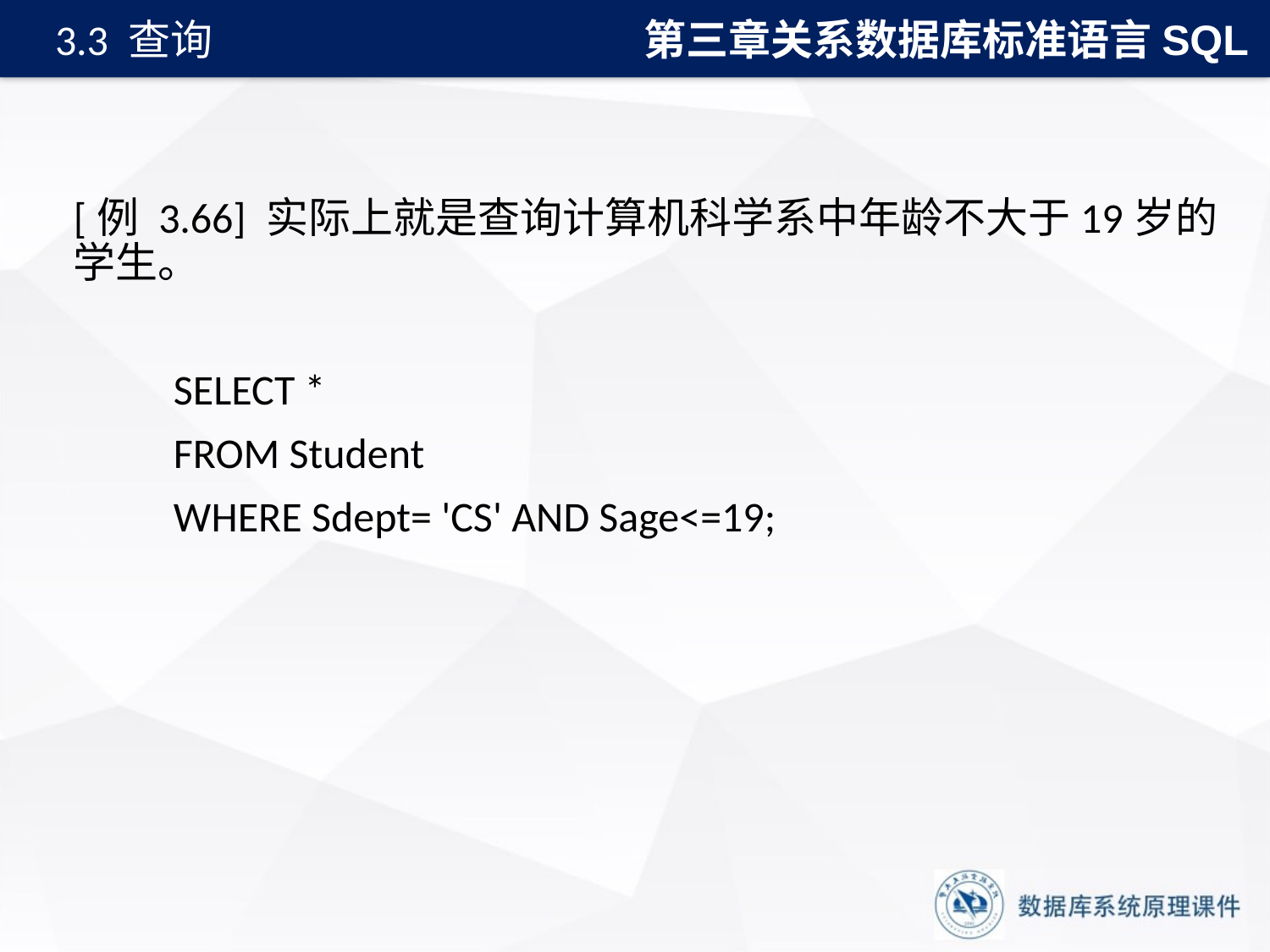

第三章关系数据库标准语言SQL
3.3 查询
[例 3.66] 实际上就是查询计算机科学系中年龄不大于19岁的学生。

SELECT *
FROM Student
WHERE Sdept= 'CS' AND Sage<=19;